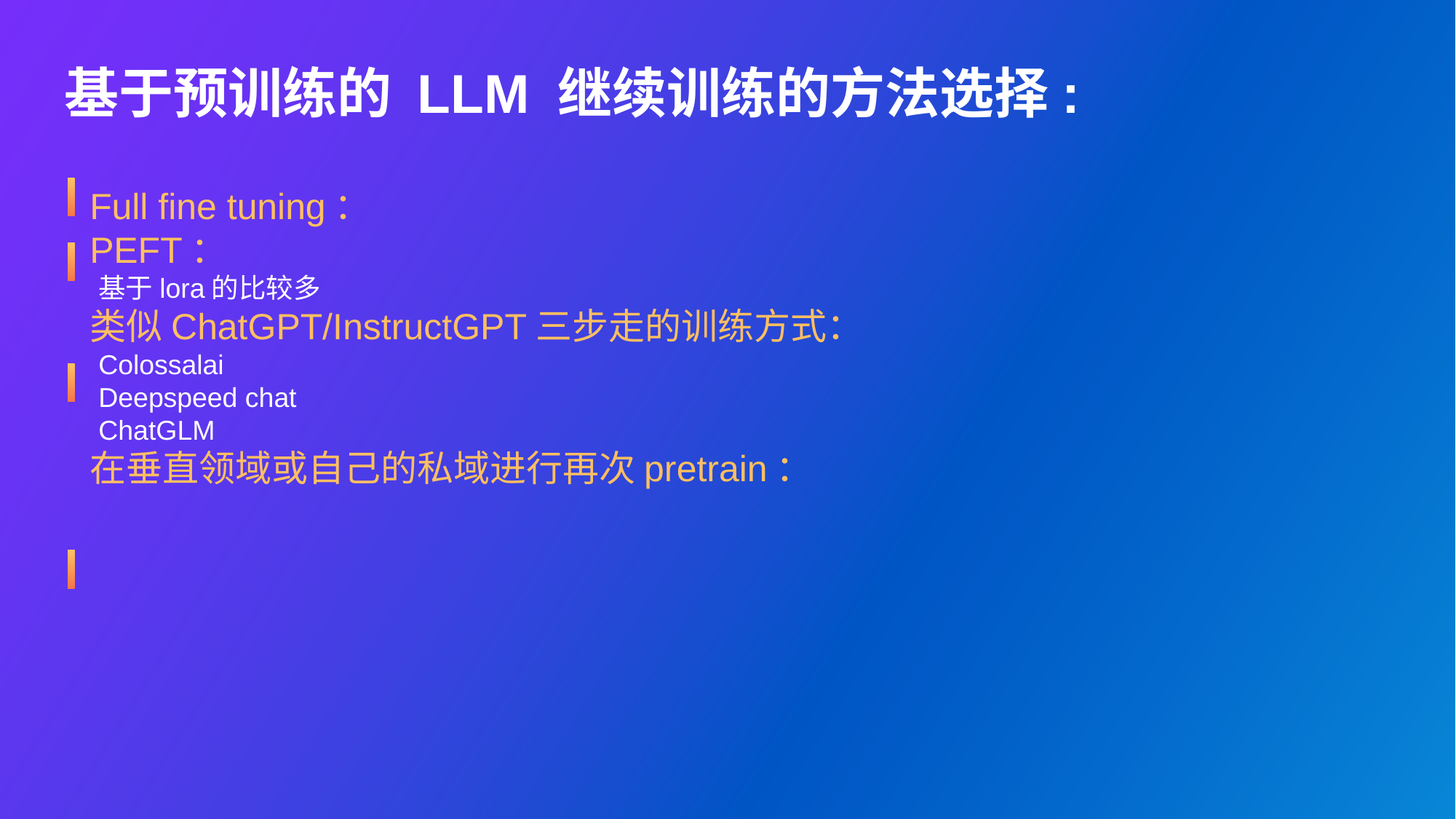

# 基于预训练的 LLM 继续训练的方法选择:

Full fine tuning：
PEFT：
基于lora的比较多
类似ChatGPT/InstructGPT三步走的训练方式：
Colossalai
Deepspeed chat
ChatGLM
在垂直领域或自己的私域进行再次pretrain：